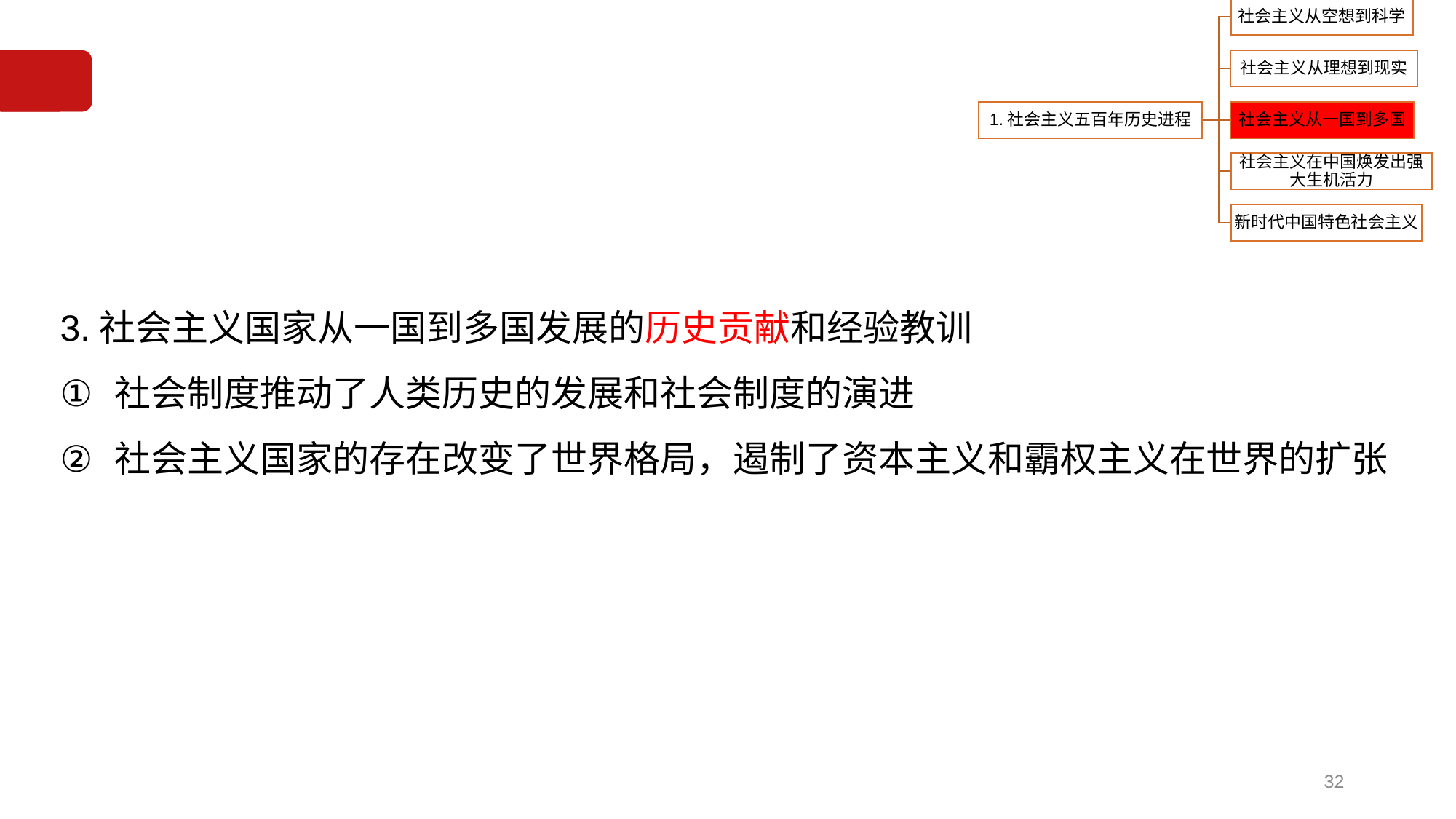

1.社会主义五百年历史进程
社会主义从空想到科学
社会主义从理想到现实
社会主义从一国到多国
社会主义在中国焕发出强大生机活力
新时代中国特色社会主义
3.社会主义国家从一国到多国发展的历史贡献和经验教训
社会制度推动了人类历史的发展和社会制度的演进
社会主义国家的存在改变了世界格局，遏制了资本主义和霸权主义在世界的扩张
32